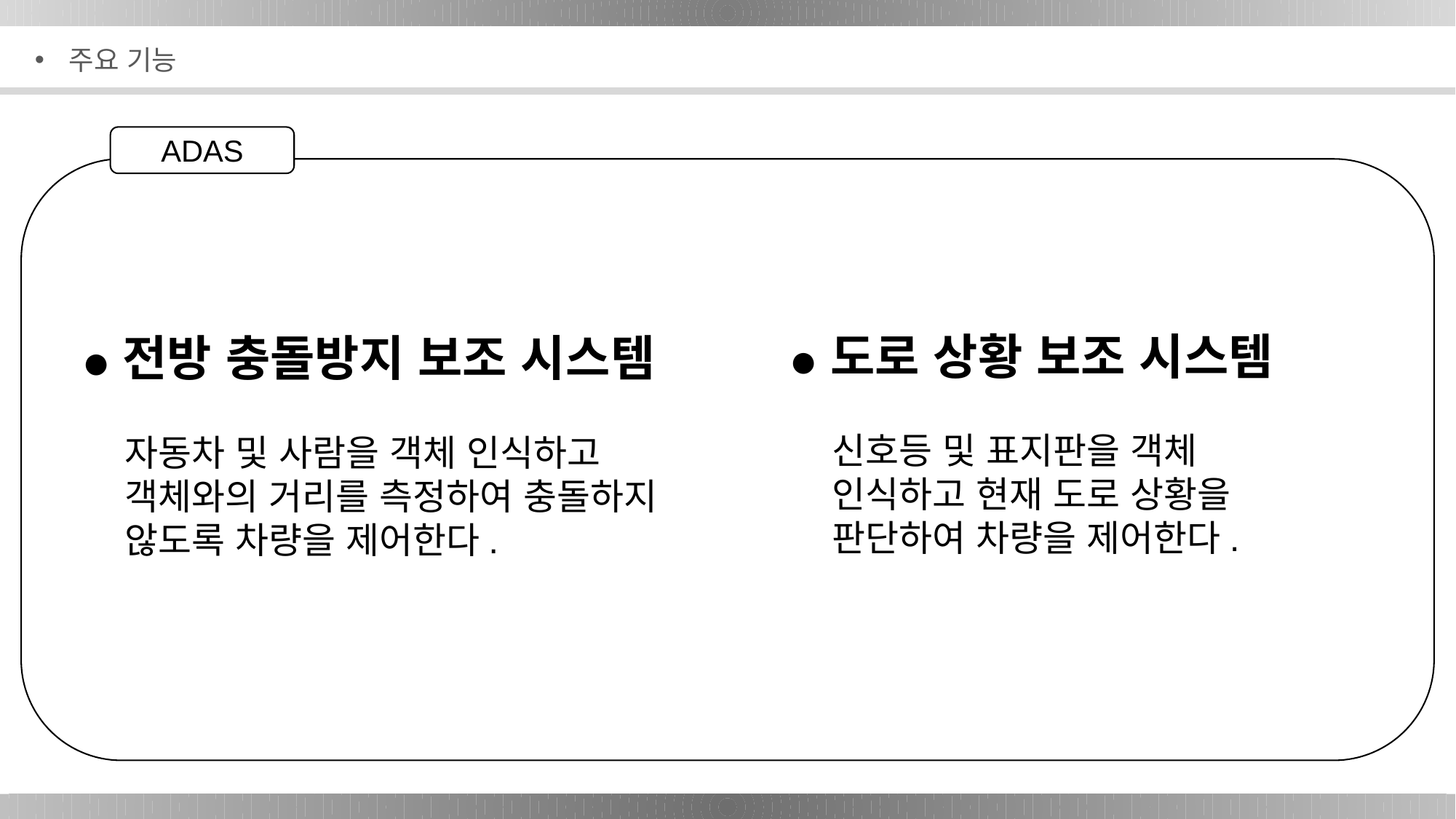

주요 기능

ADAS

도로 상황 보조 시스템

신호등 및 표지판을 객체 인식하고 현재 도로 상황을 판단하여 차량을 제어한다.
전방 충돌방지 보조 시스템

자동차 및 사람을 객체 인식하고 객체와의 거리를 측정하여 충돌하지 않도록 차량을 제어한다.